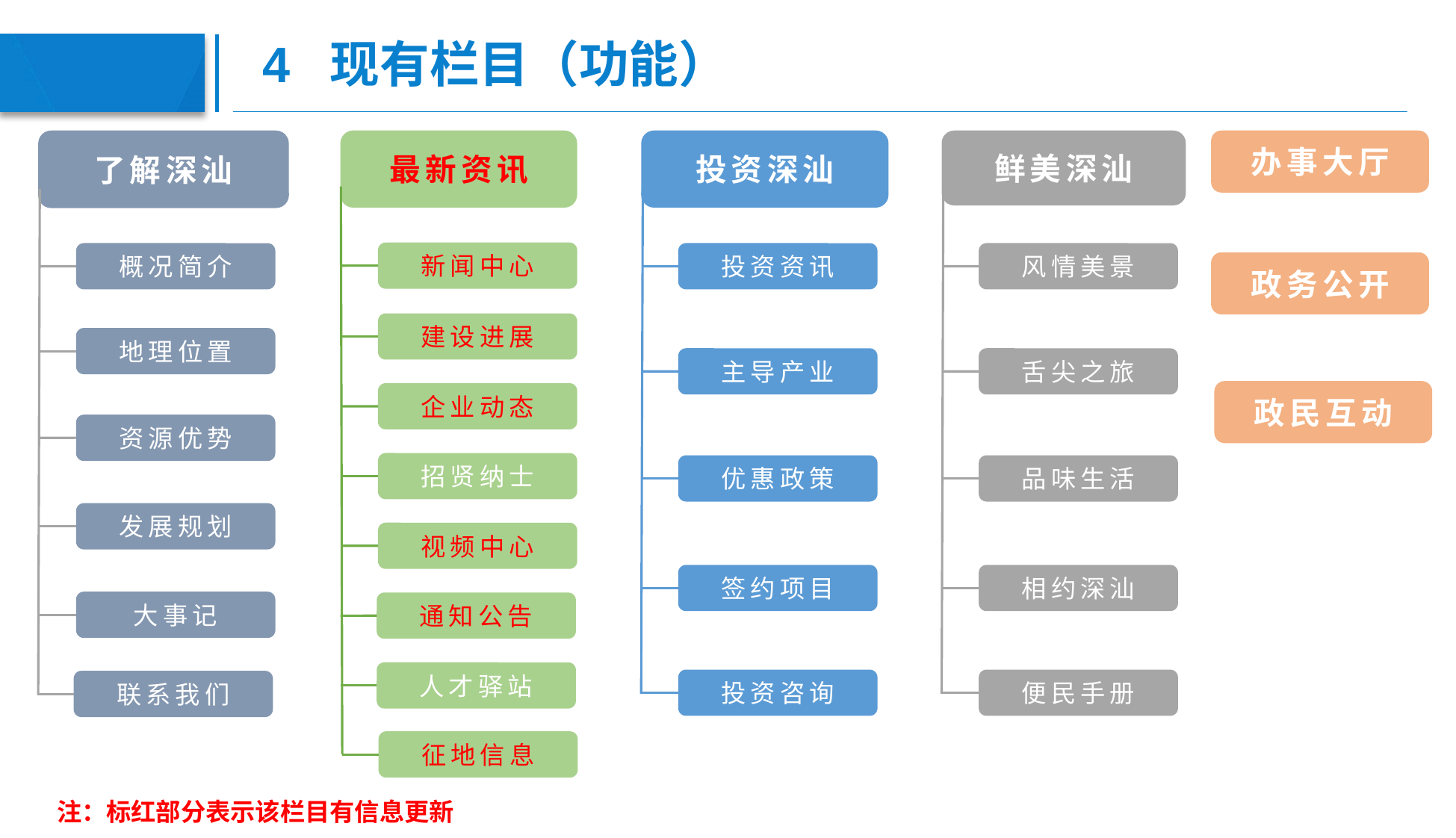

# 4  现有栏目（功能）
了解深汕
最新资讯
投资深汕
鲜美深汕
办事大厅
新闻中心
概况简介
投资资讯
风情美景
政务公开
建设进展
地理位置
主导产业
舌尖之旅
政民互动
企业动态
资源优势
招贤纳士
优惠政策
品味生活
发展规划
视频中心
签约项目
相约深汕
大事记
通知公告
人才驿站
投资咨询
便民手册
联系我们
征地信息
注：标红部分表示该栏目有信息更新